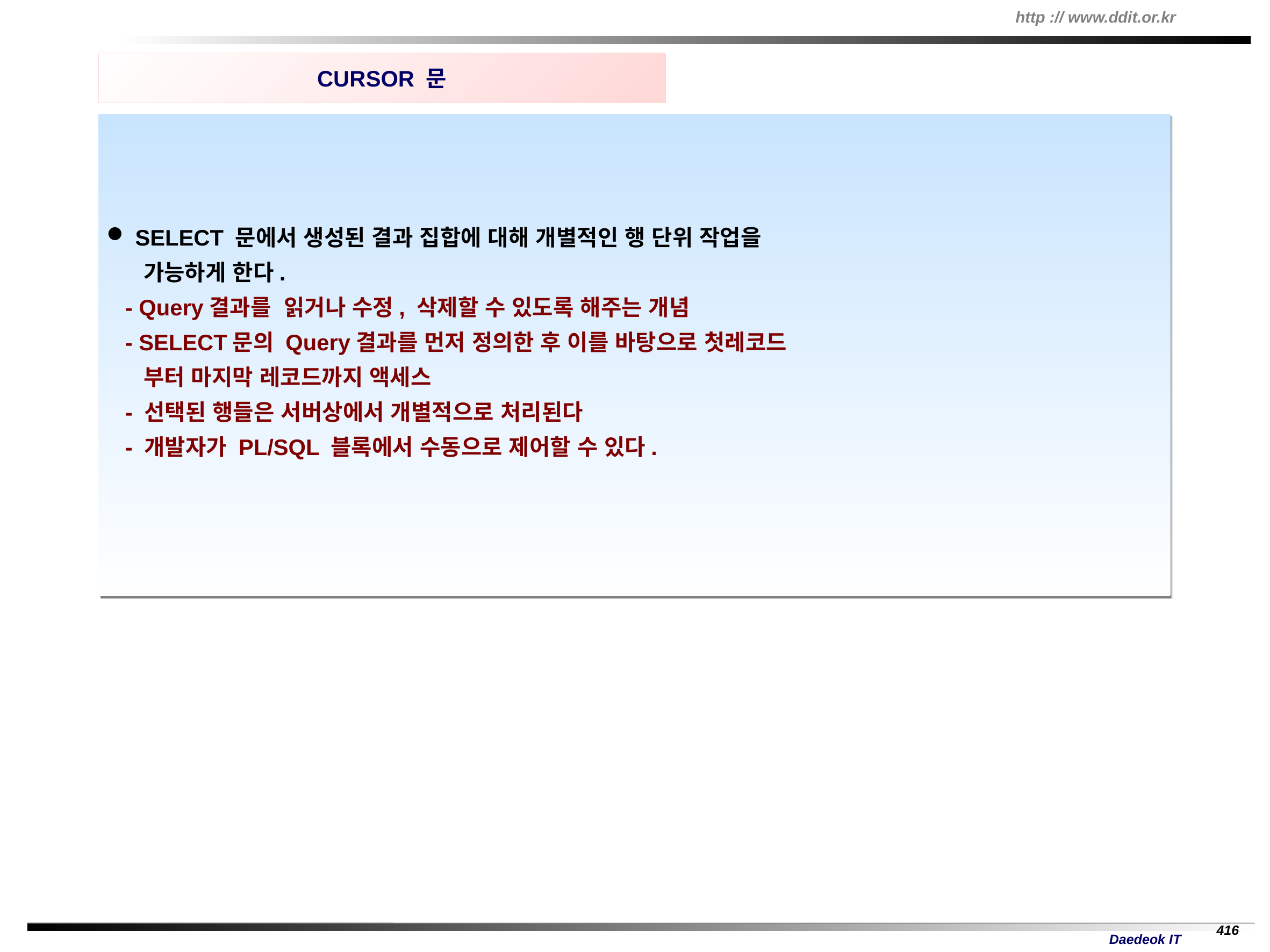

CURSOR 문
 SELECT 문에서 생성된 결과 집합에 대해 개별적인 행 단위 작업을
     가능하게 한다.
   - Query결과를  읽거나 수정, 삭제할 수 있도록 해주는 개념
   - SELECT문의 Query결과를 먼저 정의한 후 이를 바탕으로 첫레코드
     부터 마지막 레코드까지 액세스
   - 선택된 행들은 서버상에서 개별적으로 처리된다
   - 개발자가 PL/SQL 블록에서 수동으로 제어할 수 있다.